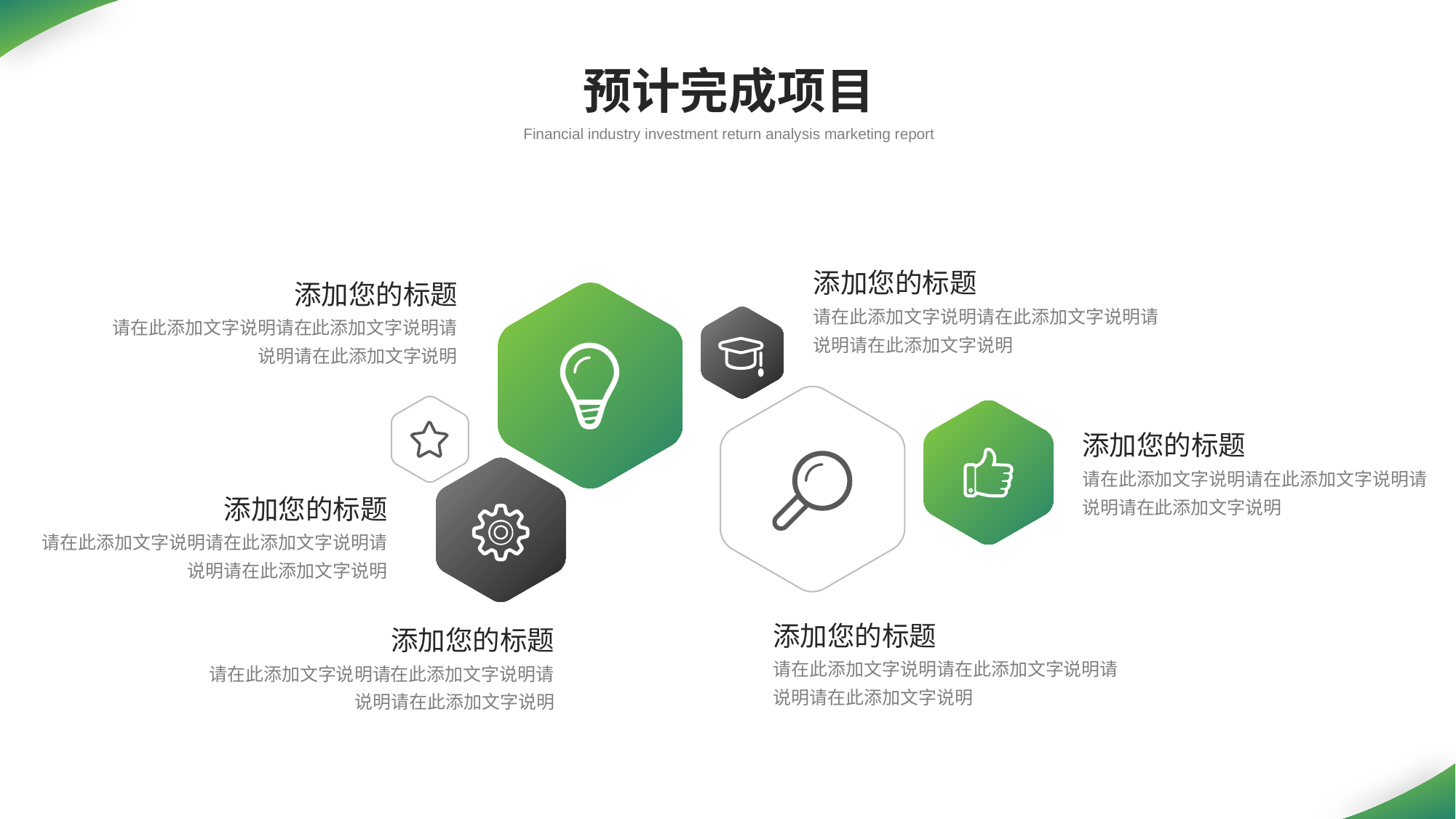

预计完成项目
Financial industry investment return analysis marketing report
添加您的标题
请在此添加文字说明请在此添加文字说明请说明请在此添加文字说明
添加您的标题
请在此添加文字说明请在此添加文字说明请说明请在此添加文字说明

添加您的标题
请在此添加文字说明请在此添加文字说明请说明请在此添加文字说明

添加您的标题
请在此添加文字说明请在此添加文字说明请说明请在此添加文字说明
添加您的标题
请在此添加文字说明请在此添加文字说明请说明请在此添加文字说明
添加您的标题
请在此添加文字说明请在此添加文字说明请说明请在此添加文字说明